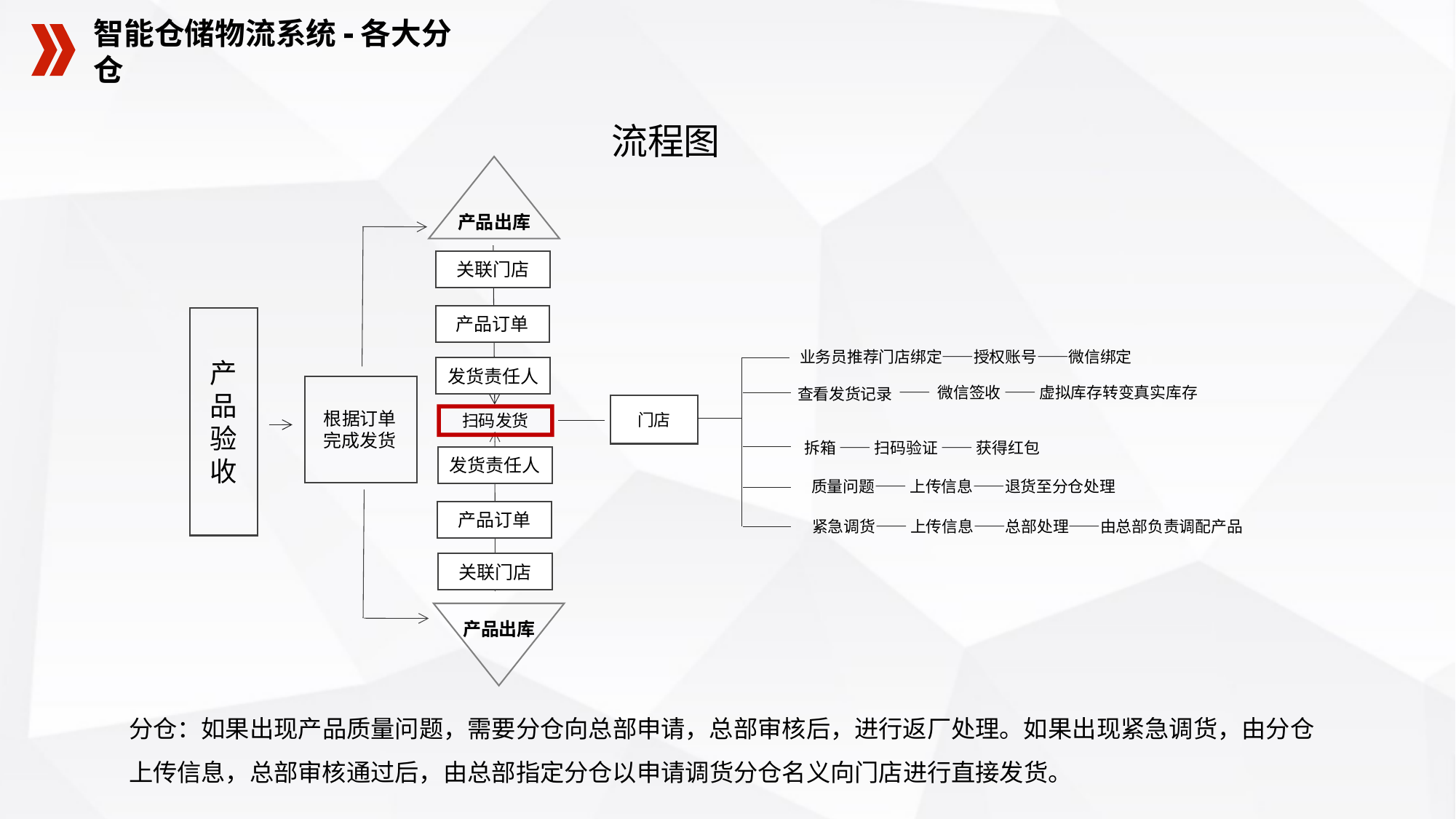

智能仓储物流系统-各大分仓
流程图

产品出库
关联门店
产品订单
产品验收
业务员推荐门店绑定——授权账号——微信绑定
发货责任人

—— 微信签收 —— 虚拟库存转变真实库存
查看发货记录
门店
根据订单完成发货
扫码发货
拆箱 —— 扫码验证 —— 获得红包
发货责任人
 质量问题—— 上传信息——退货至分仓处理
产品订单
 紧急调货—— 上传信息——总部处理——由总部负责调配产品
关联门店

产品出库
分仓：如果出现产品质量问题，需要分仓向总部申请，总部审核后，进行返厂处理。如果出现紧急调货，由分仓上传信息，总部审核通过后，由总部指定分仓以申请调货分仓名义向门店进行直接发货。